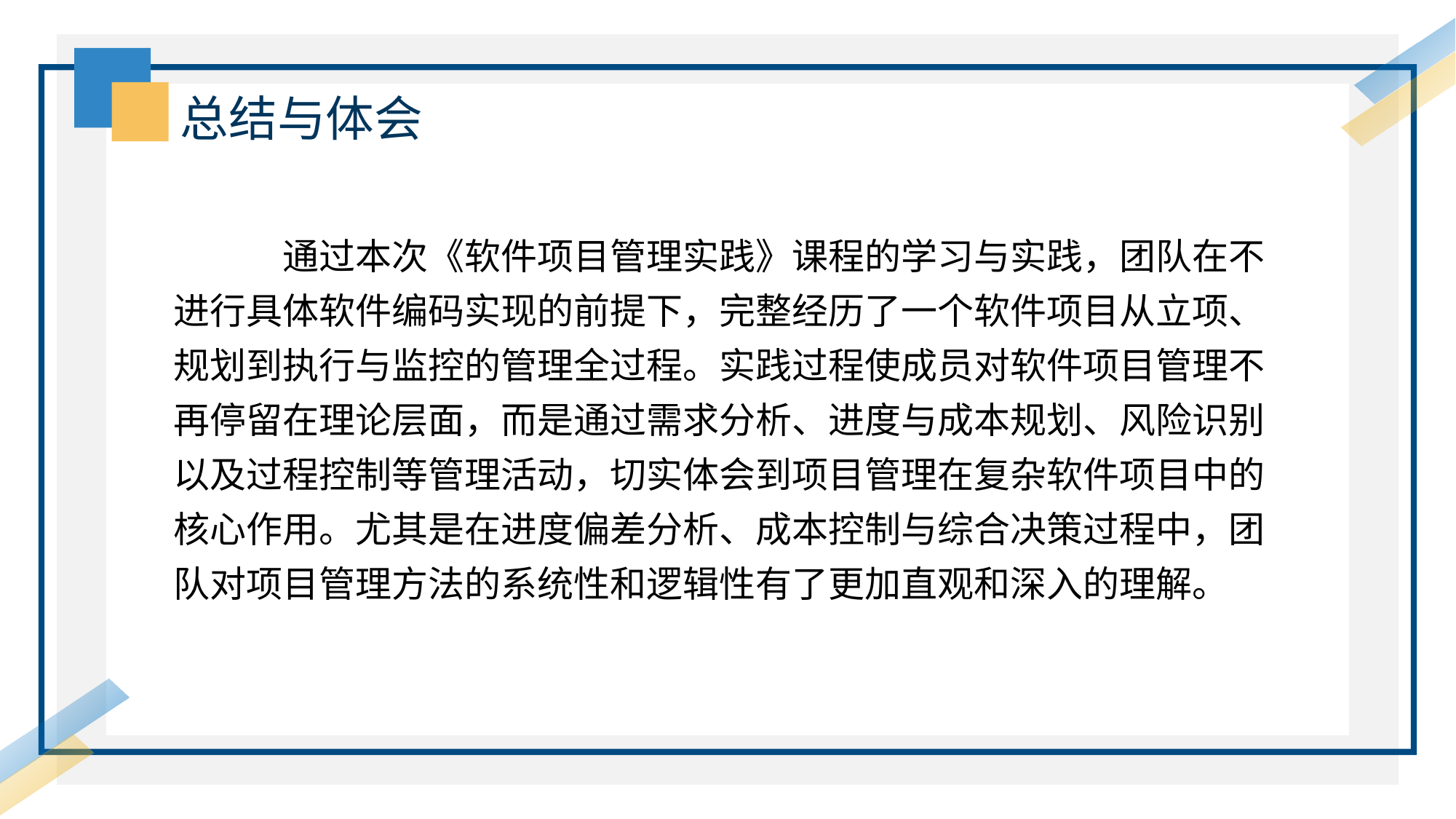

总结与体会
	通过本次《软件项目管理实践》课程的学习与实践，团队在不进行具体软件编码实现的前提下，完整经历了一个软件项目从立项、规划到执行与监控的管理全过程。实践过程使成员对软件项目管理不再停留在理论层面，而是通过需求分析、进度与成本规划、风险识别以及过程控制等管理活动，切实体会到项目管理在复杂软件项目中的核心作用。尤其是在进度偏差分析、成本控制与综合决策过程中，团队对项目管理方法的系统性和逻辑性有了更加直观和深入的理解。